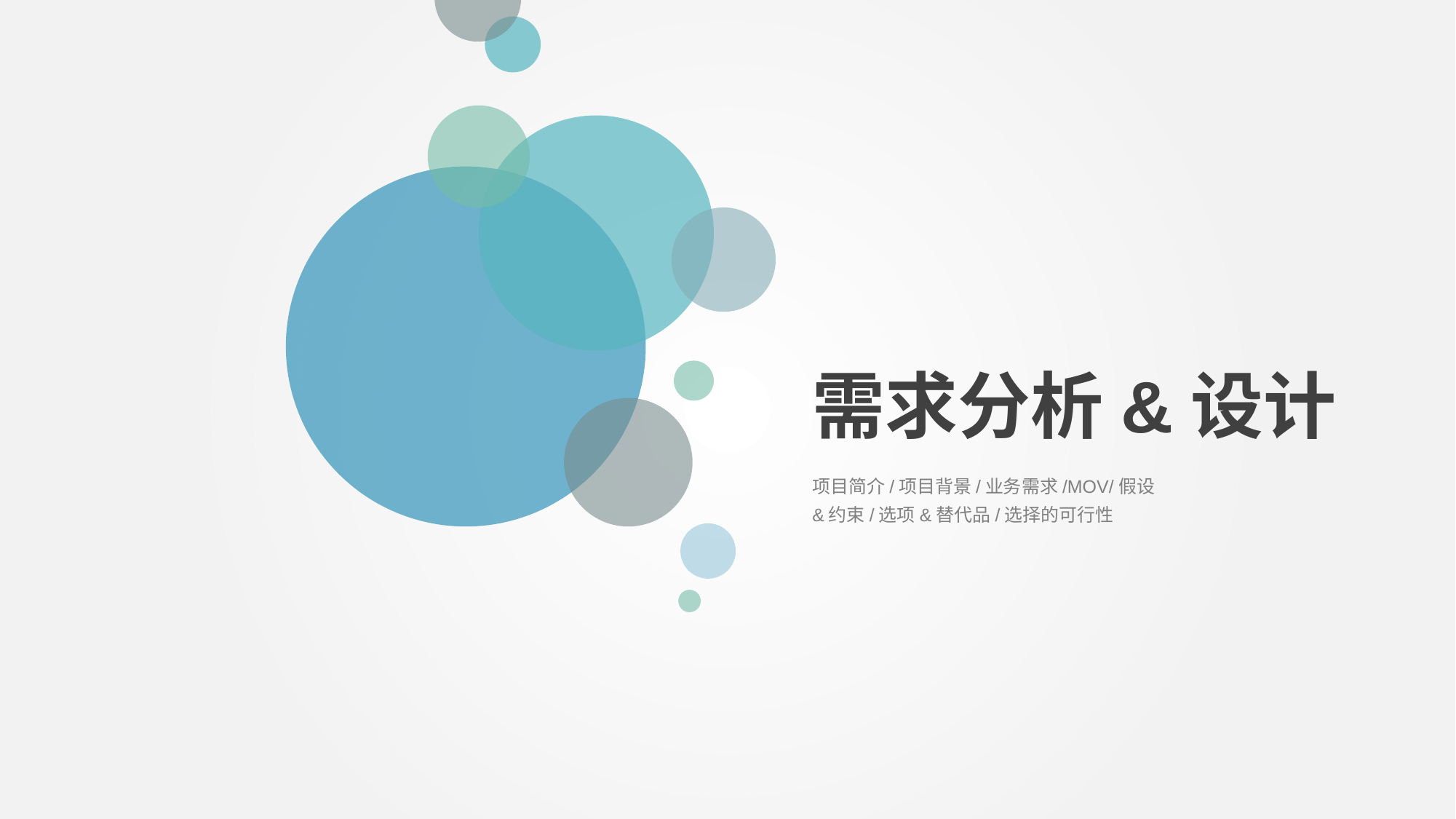

需求分析&设计
项目简介/项目背景/业务需求/MOV/假设&约束/选项&替代品/选择的可行性